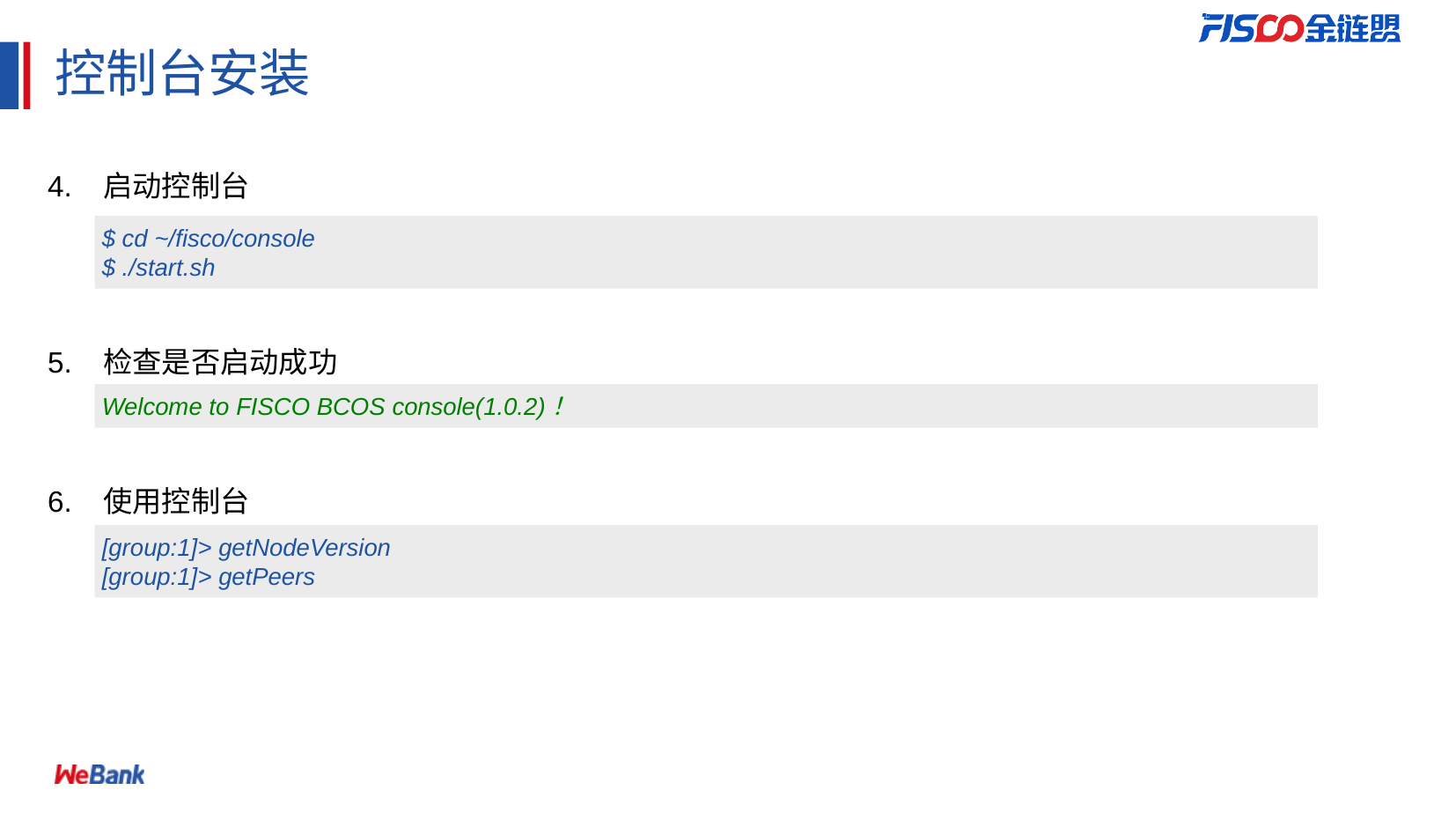

# 控制台安装
4.   启动控制台
$ cd ~/fisco/console
$ ./start.sh
5.   检查是否启动成功
Welcome to FISCO BCOS console(1.0.2)！
6.   使用控制台
[group:1]> getNodeVersion
[group:1]> getPeers